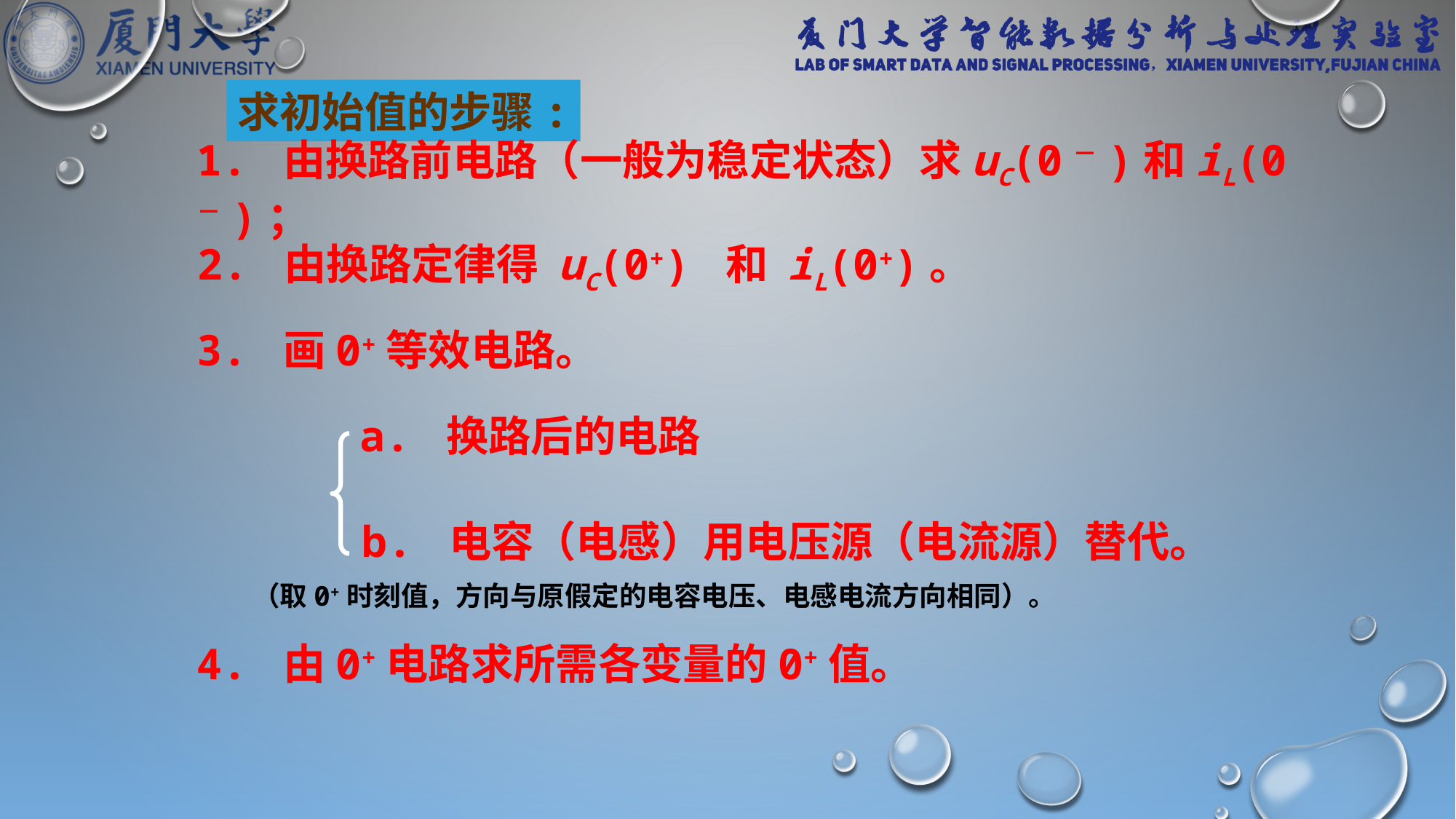

求初始值的步骤:
1. 由换路前电路（一般为稳定状态）求uC(0－)和iL(0－)；
2. 由换路定律得 uC(0+) 和 iL(0+)。
3. 画0+等效电路。
a. 换路后的电路

b. 电容（电感）用电压源（电流源）替代。
（取0+时刻值，方向与原假定的电容电压、电感电流方向相同）。
4. 由0+电路求所需各变量的0+值。